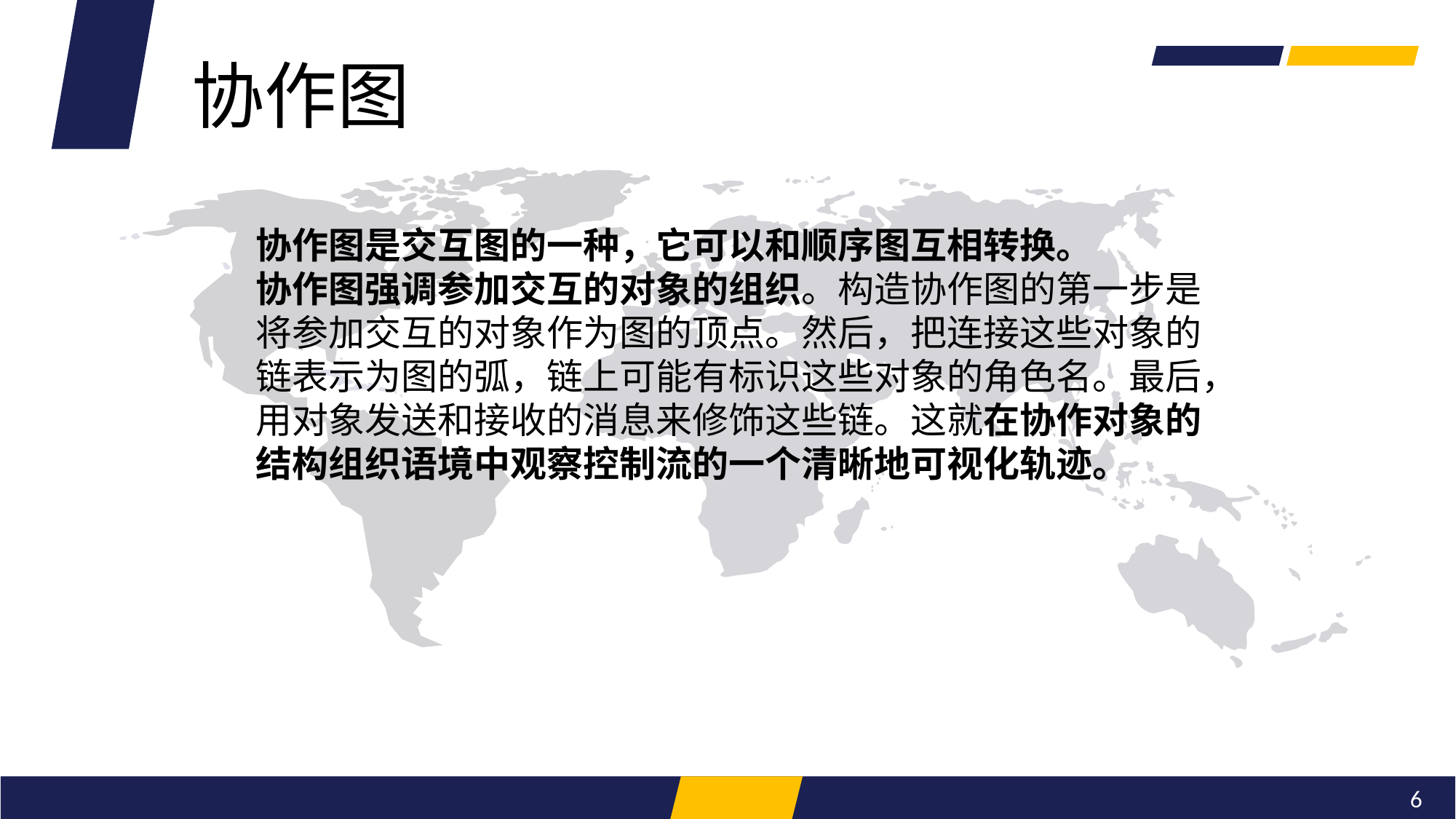

协作图

协作图是交互图的一种，它可以和顺序图互相转换。
协作图强调参加交互的对象的组织。构造协作图的第一步是将参加交互的对象作为图的顶点。然后，把连接这些对象的链表示为图的弧，链上可能有标识这些对象的角色名。最后，用对象发送和接收的消息来修饰这些链。这就在协作对象的结构组织语境中观察控制流的一个清晰地可视化轨迹。
6